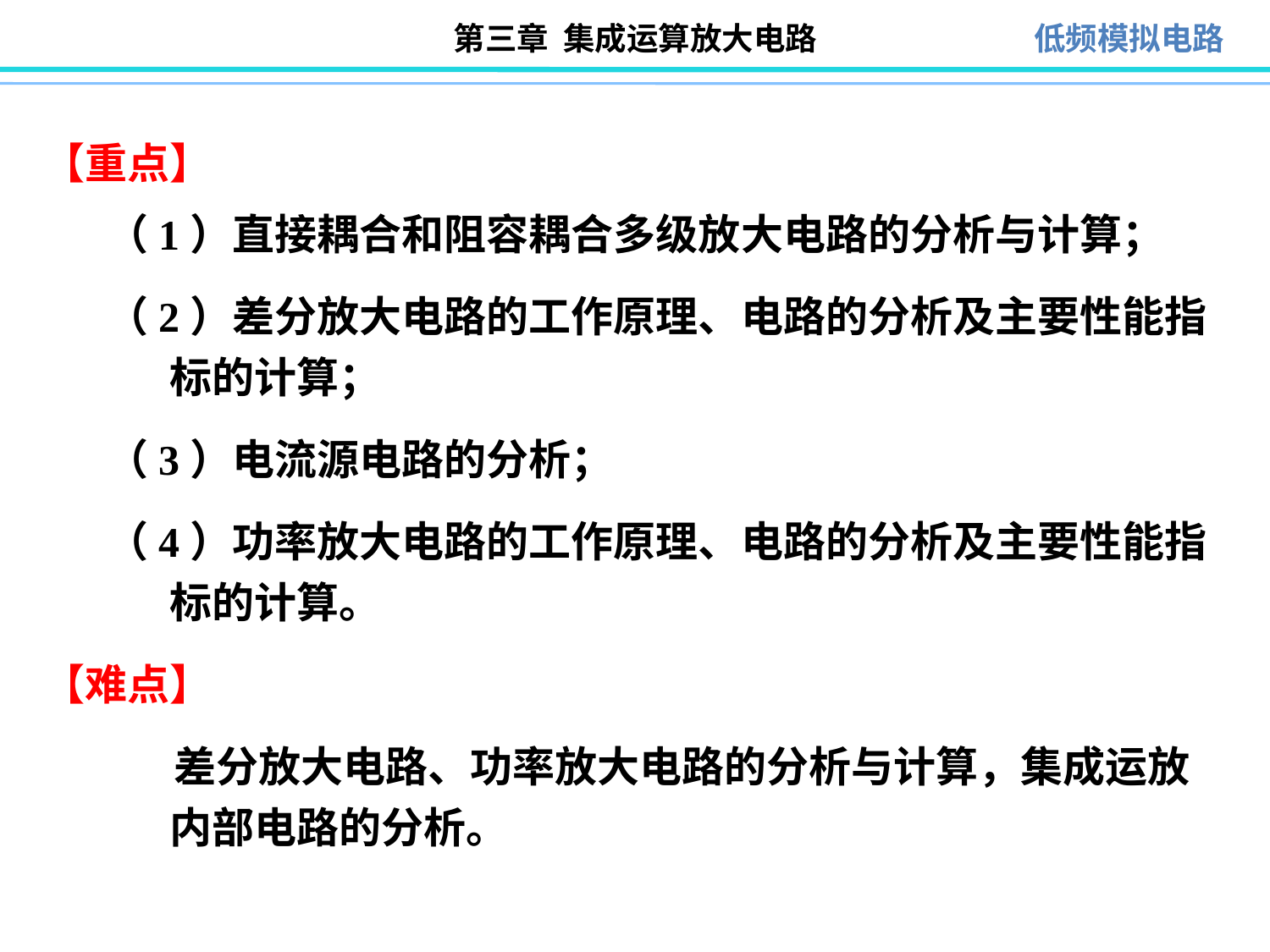

【重点】
（1）直接耦合和阻容耦合多级放大电路的分析与计算；
（2）差分放大电路的工作原理、电路的分析及主要性能指标的计算；
（3）电流源电路的分析；
（4）功率放大电路的工作原理、电路的分析及主要性能指标的计算。
【难点】
      差分放大电路、功率放大电路的分析与计算，集成运放内部电路的分析。
3